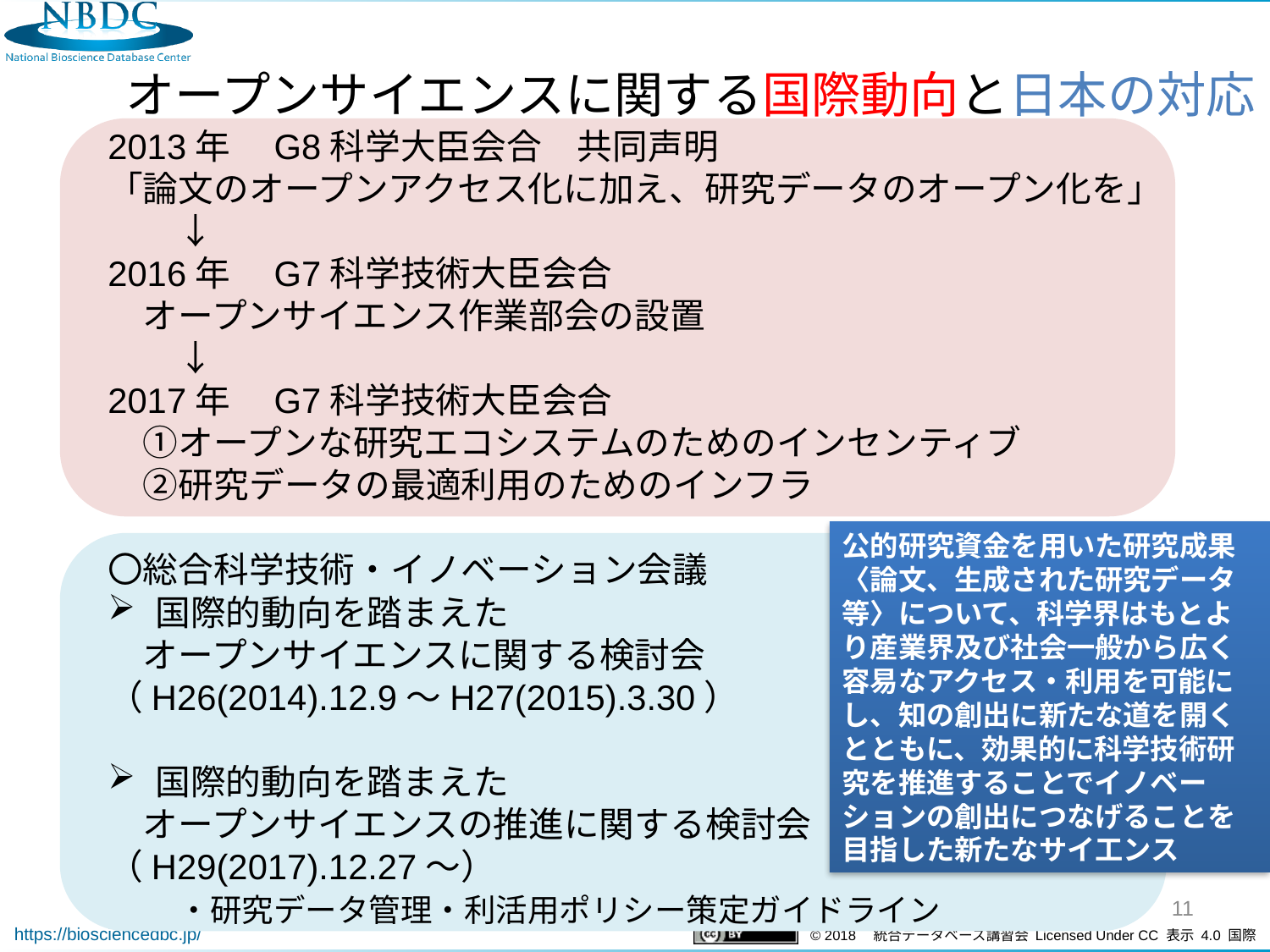

オープンサイエンスに関する国際動向と日本の対応

2013年　G8科学大臣会合　共同声明
「論文のオープンアクセス化に加え、研究データのオープン化を」
　　↓
2016年　G7科学技術大臣会合
　オープンサイエンス作業部会の設置
　　↓
2017年　G7科学技術大臣会合
　①オープンな研究エコシステムのためのインセンティブ
　②研究データの最適利用のためのインフラ

〇総合科学技術・イノベーション会議
国際的動向を踏まえた
　オープンサイエンスに関する検討会
（H26(2014).12.9～H27(2015).3.30）

国際的動向を踏まえた
　オープンサイエンスの推進に関する検討会
（H29(2017).12.27～）
　　・研究データ管理・利活用ポリシー策定ガイドライン

公的研究資金を用いた研究成果〈論文、生成された研究データ等〉について、科学界はもとより産業界及び社会一般から広く容易なアクセス・利用を可能にし、知の創出に新たな道を開くとともに、効果的に科学技術研究を推進することでイノベーションの創出につなげることを目指した新たなサイ工ンス

11